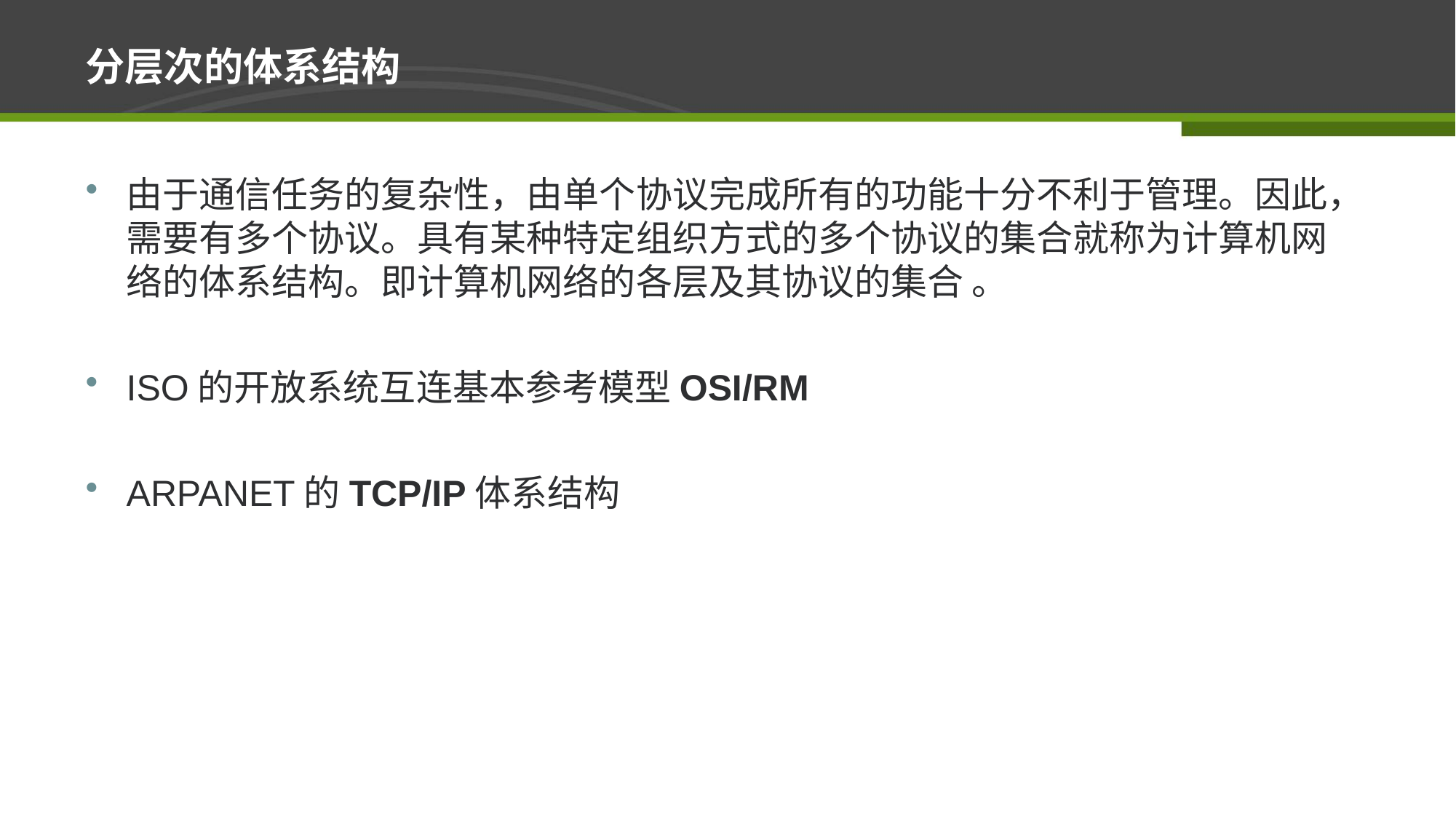

# 分层次的体系结构
由于通信任务的复杂性，由单个协议完成所有的功能十分不利于管理。因此，需要有多个协议。具有某种特定组织方式的多个协议的集合就称为计算机网络的体系结构。即计算机网络的各层及其协议的集合 。

ISO的开放系统互连基本参考模型OSI/RM

ARPANET的TCP/IP体系结构